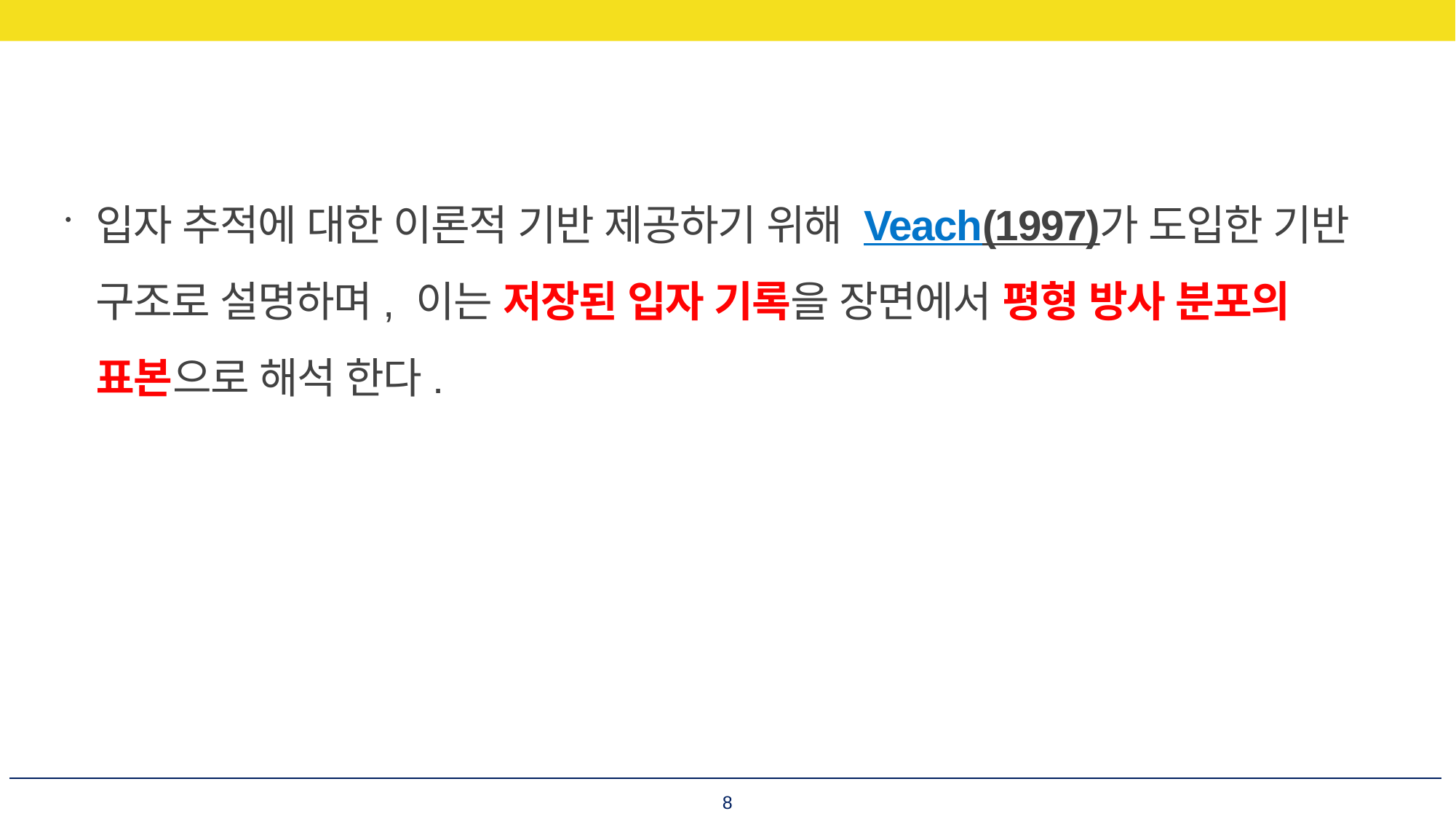

입자 추적에 대한 이론적 기반 제공하기 위해 Veach(1997)가 도입한 기반 구조로 설명하며, 이는 저장된 입자 기록을 장면에서 평형 방사 분포의 표본으로 해석 한다.
8